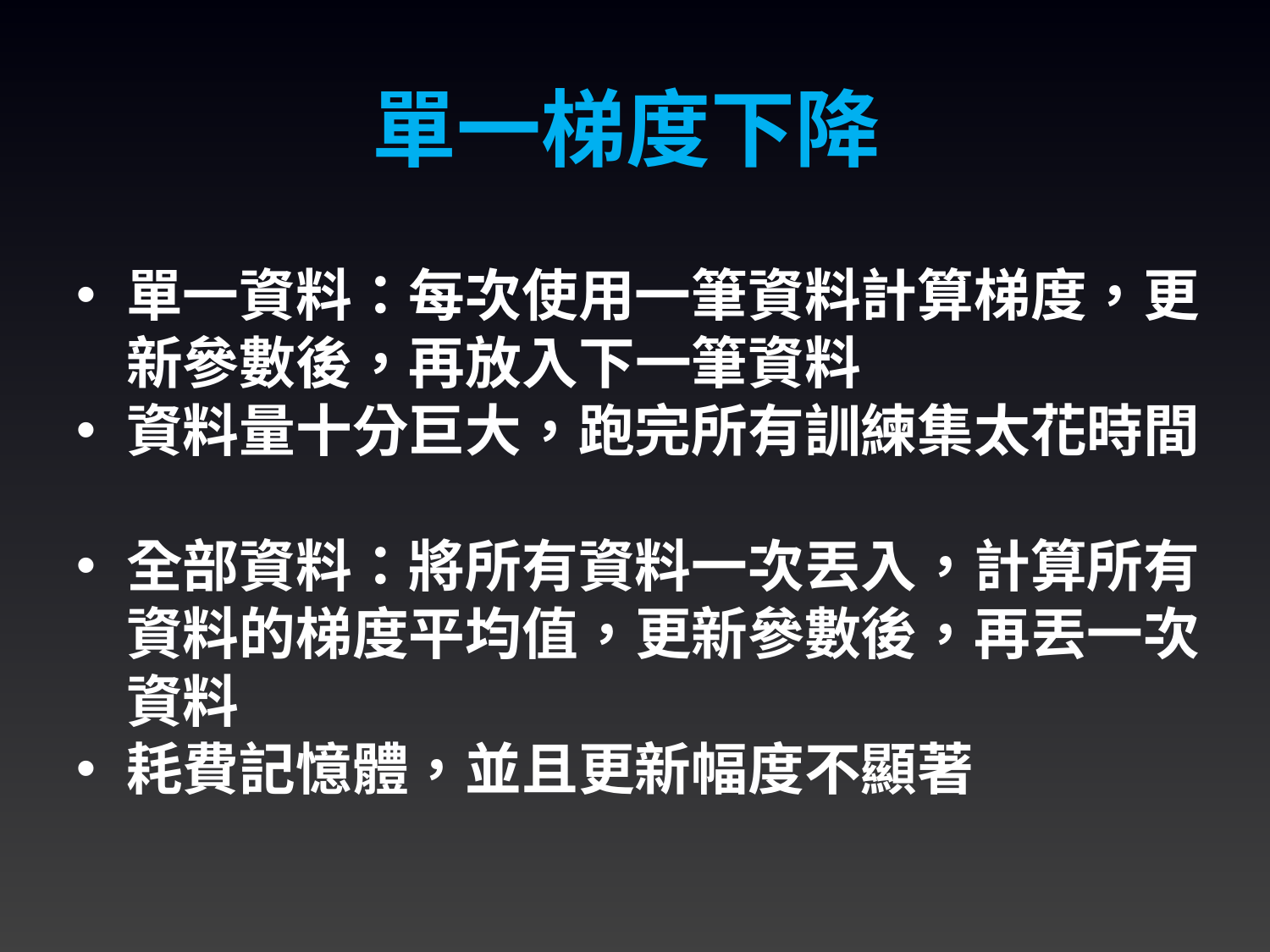

單一梯度下降
單一資料：每次使用一筆資料計算梯度，更新參數後，再放入下一筆資料
資料量十分巨大，跑完所有訓練集太花時間

全部資料：將所有資料一次丟入，計算所有資料的梯度平均值，更新參數後，再丟一次資料
耗費記憶體，並且更新幅度不顯著